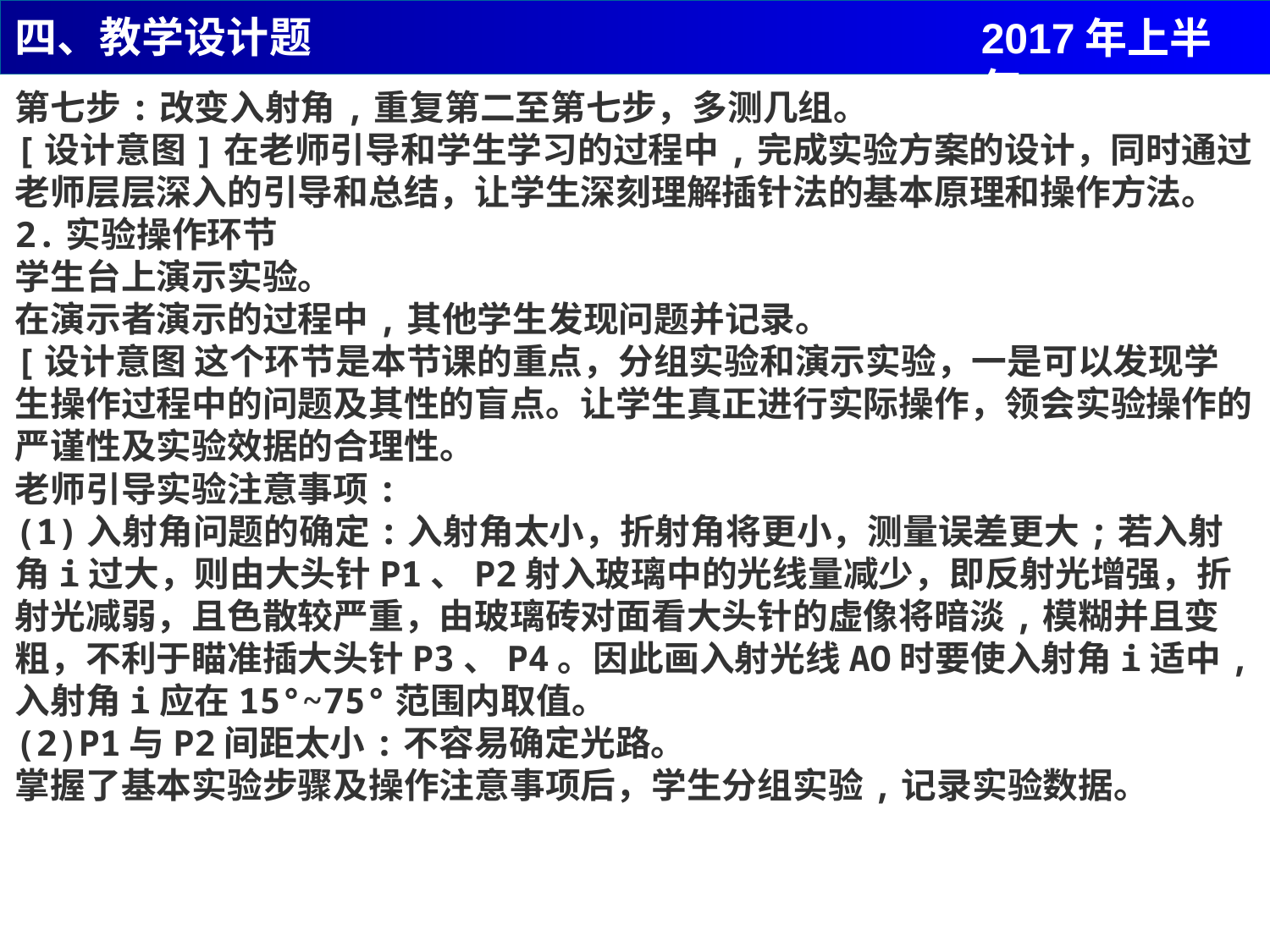

四、教学设计题
2017年上半年
第七步:改变入射角,重复第二至第七步，多测几组。
[设计意图]在老师引导和学生学习的过程中,完成实验方案的设计，同时通过老师层层深入的引导和总结，让学生深刻理解插针法的基本原理和操作方法。
2.实验操作环节
学生台上演示实验。
在演示者演示的过程中,其他学生发现问题并记录。
[设计意图 这个环节是本节课的重点，分组实验和演示实验，一是可以发现学生操作过程中的问题及其性的盲点。让学生真正进行实际操作，领会实验操作的严谨性及实验效据的合理性。
老师引导实验注意事项:
(1)入射角问题的确定:入射角太小，折射角将更小，测量误差更大;若入射角i过大，则由大头针P1、P2射入玻璃中的光线量减少，即反射光增强，折射光减弱，且色散较严重，由玻璃砖对面看大头针的虚像将暗淡,模糊并且变粗，不利于瞄准插大头针P3、P4。因此画入射光线AO时要使入射角i适中,入射角i应在15°~75°范围内取值。
(2)P1与P2间距太小:不容易确定光路。
掌握了基本实验步骤及操作注意事项后，学生分组实验,记录实验数据。